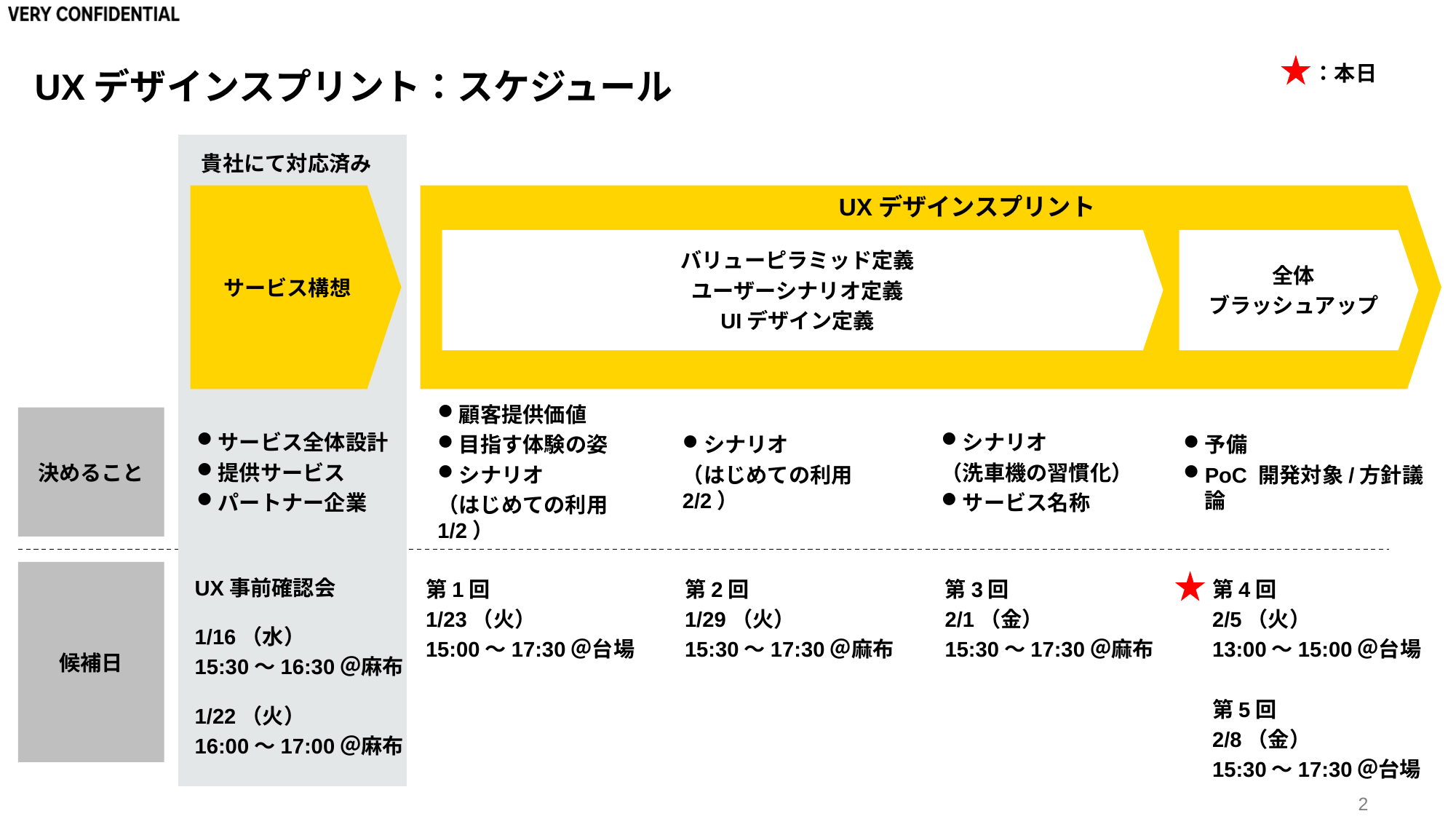

：本日

# UXデザインスプリント：スケジュール

貴社にて対応済み
サービス構想

サービス全体設計
提供サービス
パートナー企業

UXデザインスプリント
バリューピラミッド定義
ユーザーシナリオ定義
UIデザイン定義
全体
ブラッシュアップ
決めること
顧客提供価値
目指す体験の姿
シナリオ
（はじめての利用 1/2）
シナリオ
（はじめての利用 2/2）
シナリオ
（洗車機の習慣化）
サービス名称
予備
PoC 開発対象/方針議論
候補日
UX事前確認会

1/16（水）
15:30～16:30＠麻布

1/22（火）
16:00～17:00＠麻布
第1回
1/23（火）
15:00～17:30＠台場
第2回
1/29（火）
15:30～17:30＠麻布
第3回
2/1（金）
15:30～17:30＠麻布
第4回
2/5（火）
13:00～15:00＠台場

第5回
2/8（金）
15:30～17:30＠台場